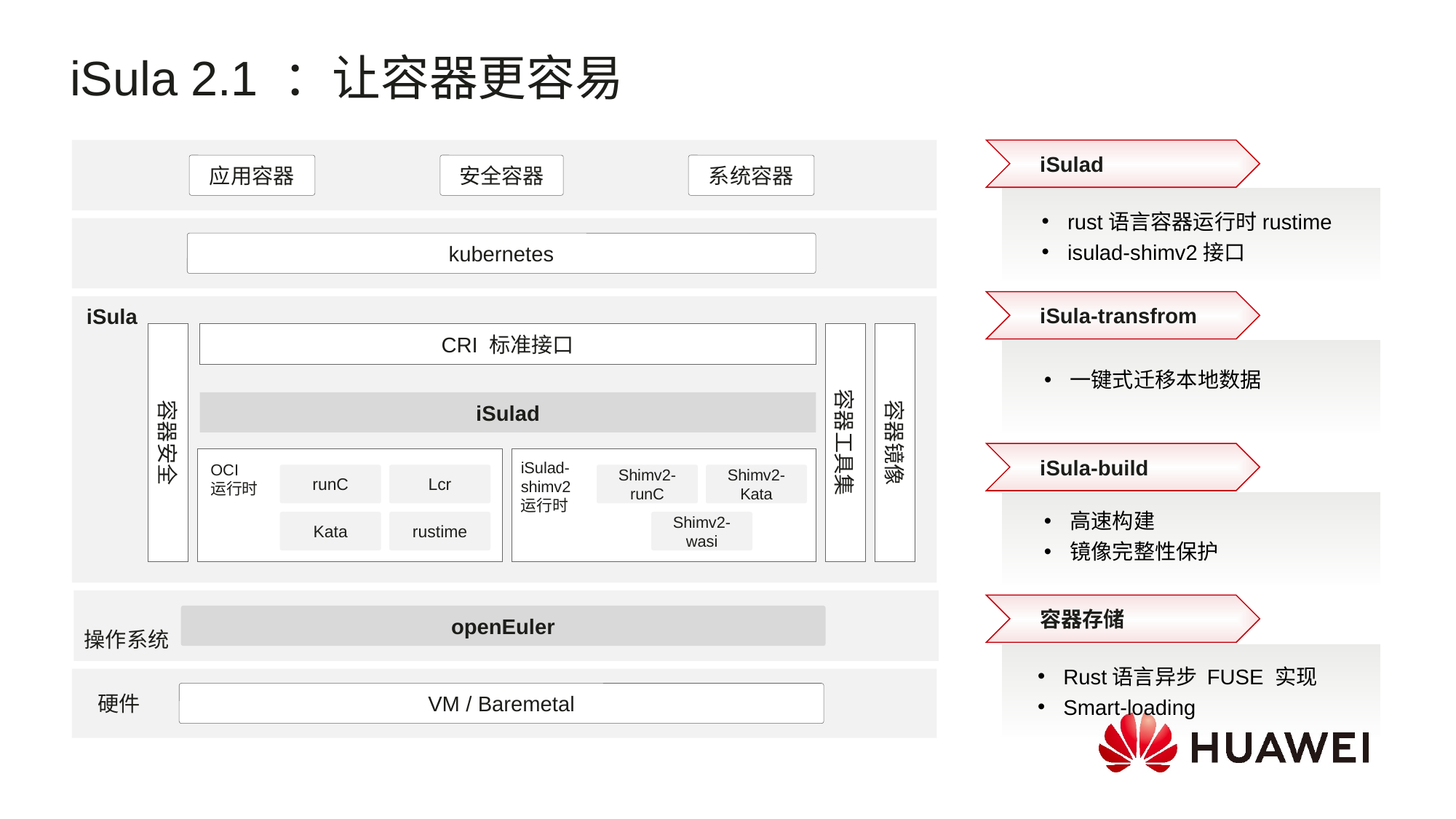

iSula 2.1 ：让容器更容易

应用容器
安全容器
系统容器
iSulad

rust语言容器运行时rustime
isulad-shimv2接口

kubernetes
iSula-transfrom
iSula
CRI 标准接口
容器安全
容器工具集
容器镜像

一键式迁移本地数据
iSulad
iSula-build

iSulad-shimv2
运行时
OCI
运行时
runC
Lcr
Shimv2-runC
Shimv2-Kata

高速构建
镜像完整性保护
Kata
rustime
Shimv2-wasi

操作系统
openEuler
容器存储

Rust语言异步 FUSE 实现
Smart-loading

VM / Baremetal
硬件